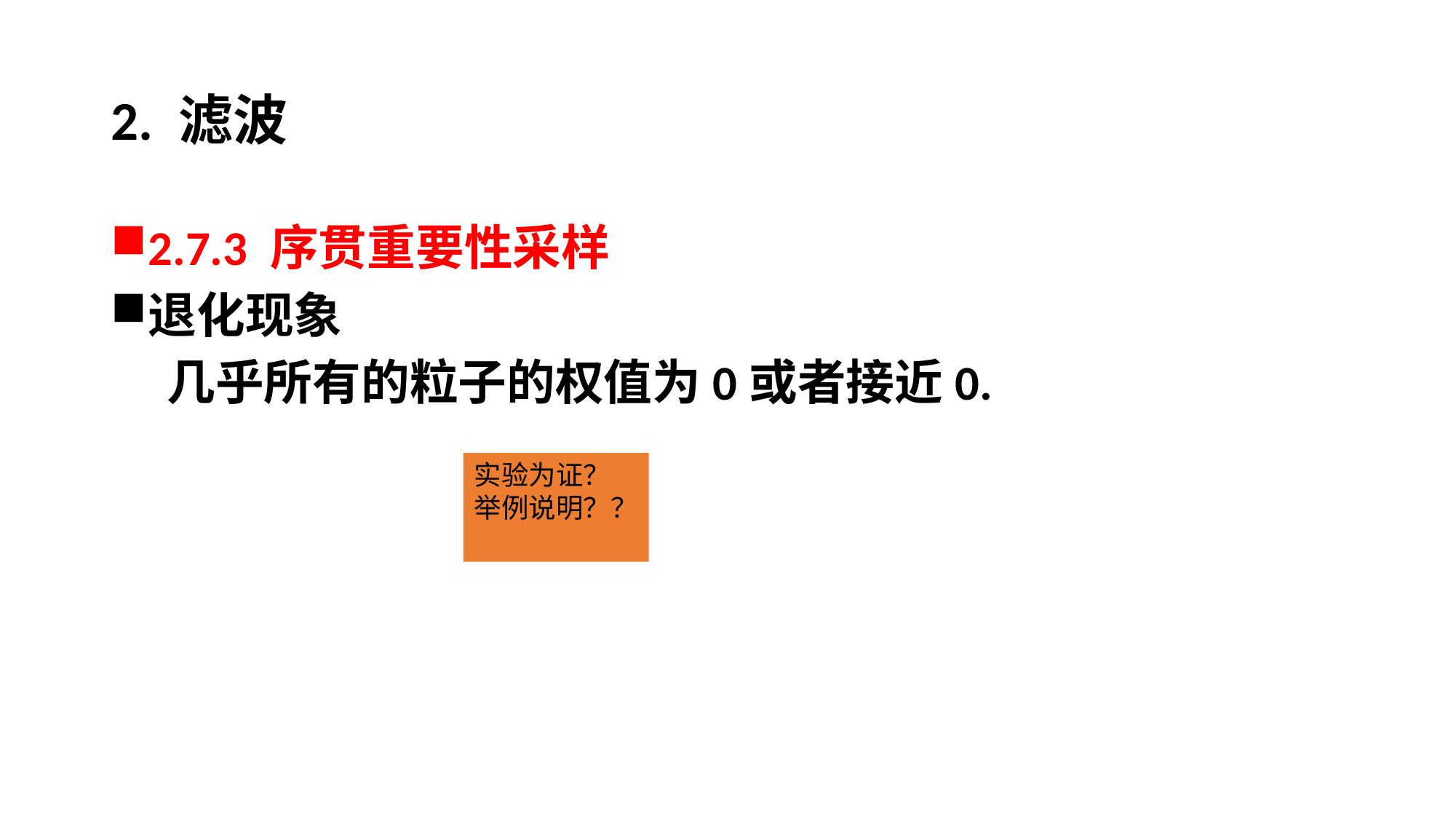

# 2. 滤波
2.7.3 序贯重要性采样
退化现象
    几乎所有的粒子的权值为0或者接近0.
实验为证？
举例说明？？